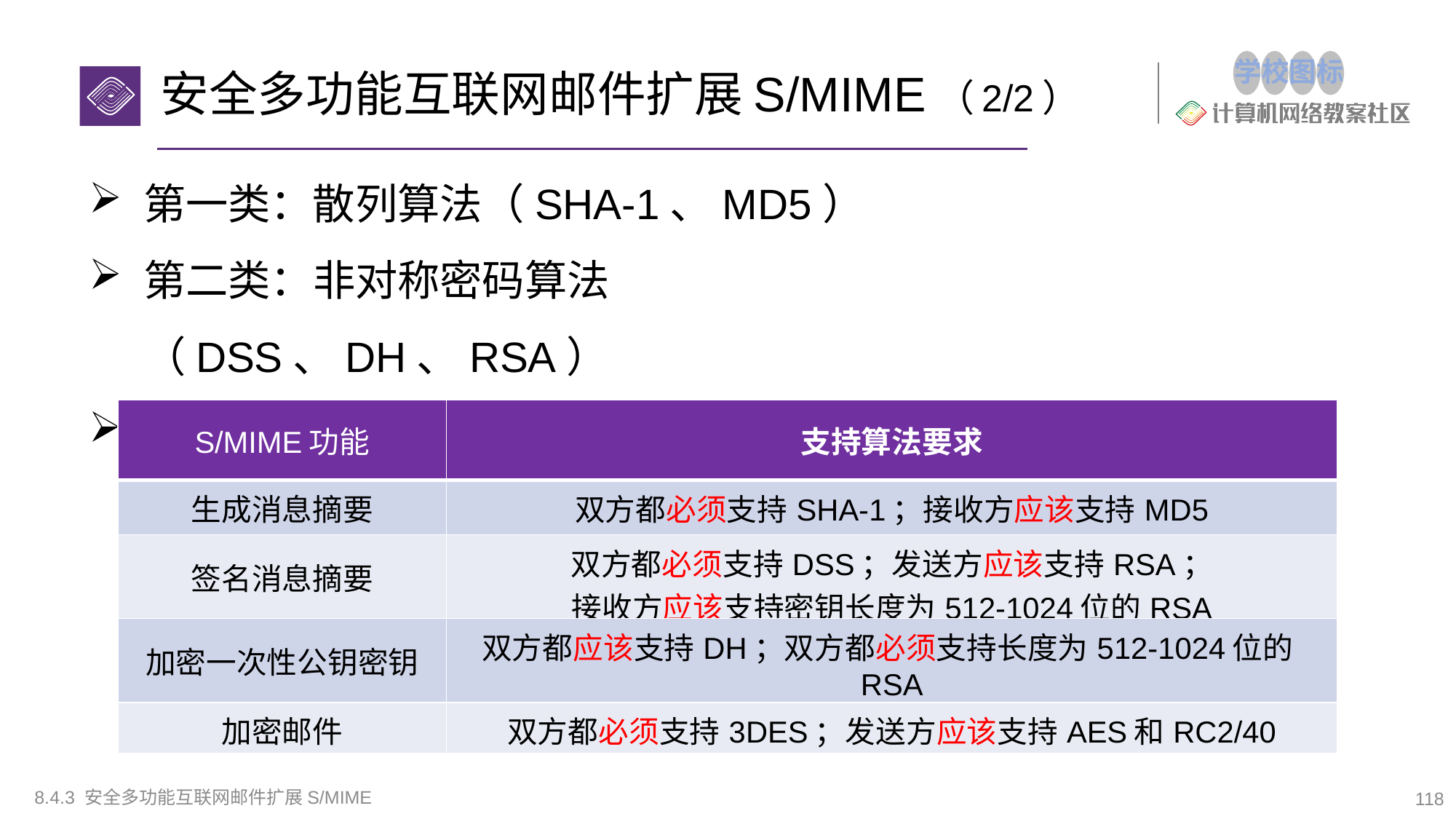

# 安全多功能互联网邮件扩展S/MIME（2/2）
第一类：散列算法（SHA-1、MD5）
第二类：非对称密码算法（DSS、DH、RSA）
第三类：对称密码算法（3DES、RC2/40）

| S/MIME功能 | 支持算法要求 |
| --- | --- |
| 生成消息摘要 | 双方都必须支持SHA-1；接收方应该支持MD5 |
| 签名消息摘要 | 双方都必须支持DSS；发送方应该支持RSA； 接收方应该支持密钥长度为512-1024位的RSA |
| 加密一次性公钥密钥 | 双方都应该支持DH；双方都必须支持长度为512-1024位的RSA |
| 加密邮件 | 双方都必须支持3DES；发送方应该支持AES和RC2/40 |
8.4.3 安全多功能互联网邮件扩展S/MIME
118